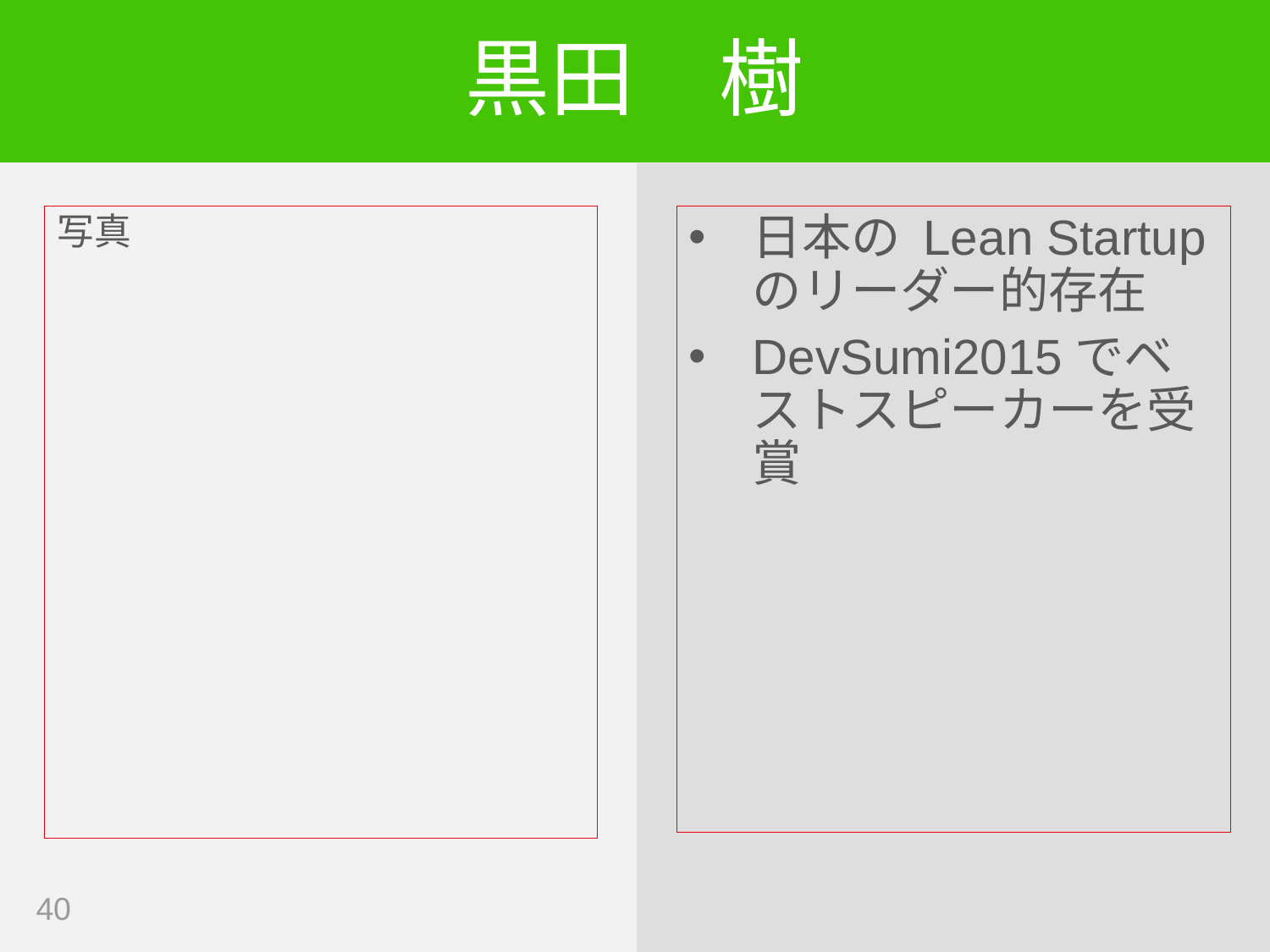

# 黒田　樹
写真
日本の Lean Startup のリーダー的存在
DevSumi2015でベストスピーカーを受賞
40